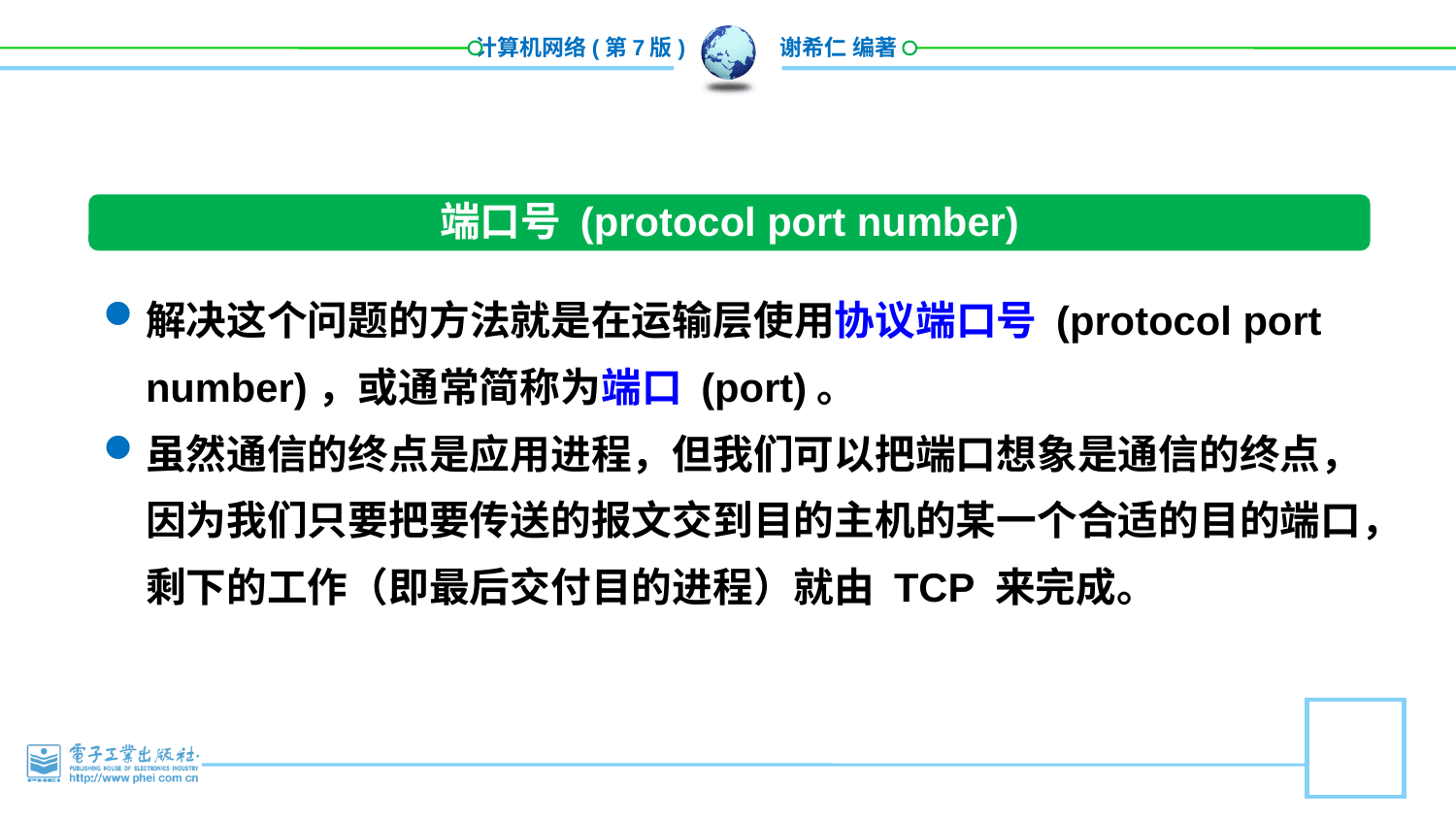

端口号 (protocol port number)

解决这个问题的方法就是在运输层使用协议端口号 (protocol port number)，或通常简称为端口 (port)。
虽然通信的终点是应用进程，但我们可以把端口想象是通信的终点，因为我们只要把要传送的报文交到目的主机的某一个合适的目的端口，剩下的工作（即最后交付目的进程）就由 TCP 来完成。